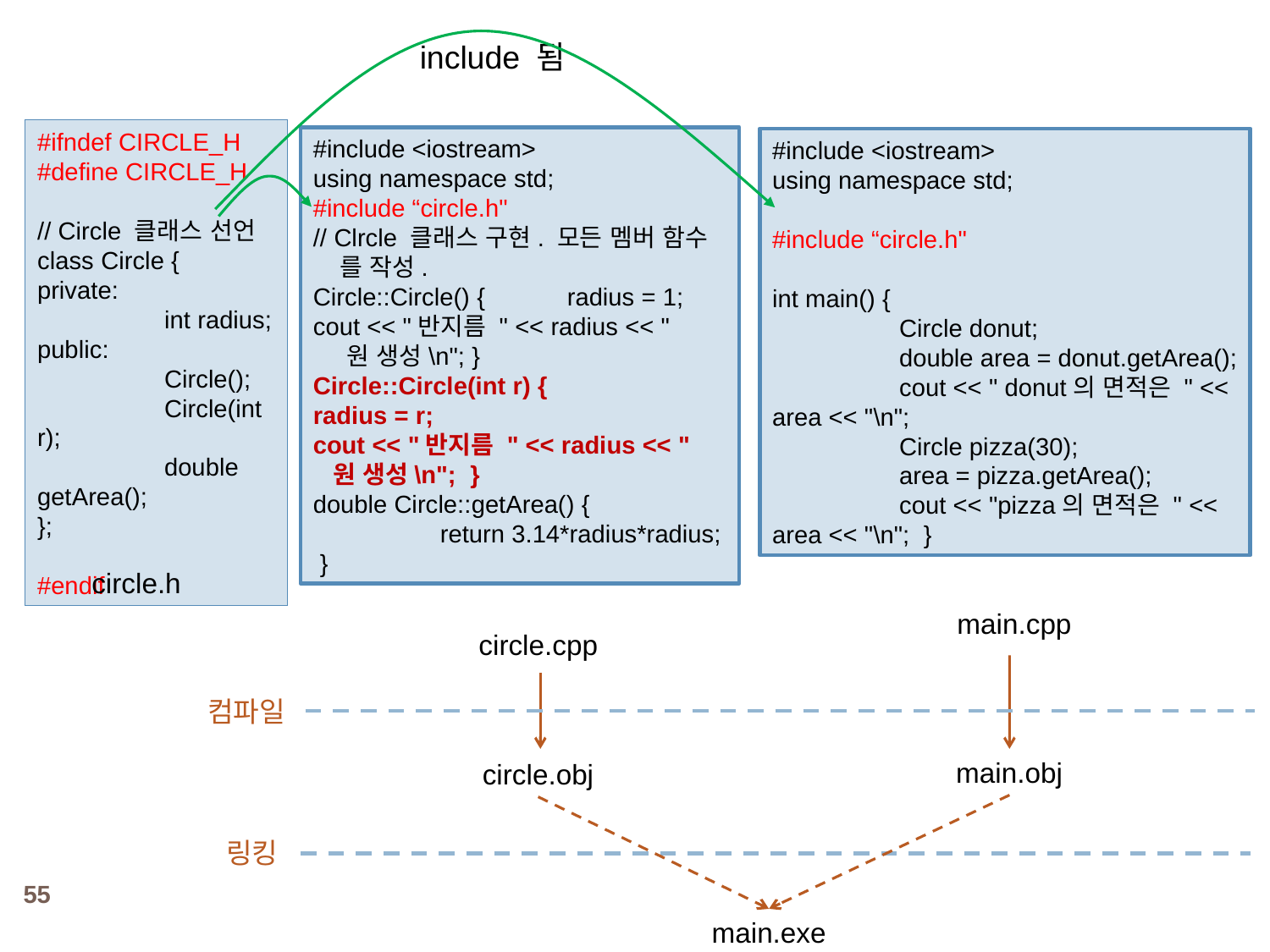

include 됨
#ifndef CIRCLE_H
#define CIRCLE_H

// Circle 클래스 선언
class Circle {
private:
	int radius;
public:
	Circle();
	Circle(int r);
	double getArea();
};

#endif
#include <iostream>
using namespace std;
#include “circle.h"
// Clrcle 클래스 구현. 모든 멤버 함수
   를 작성.
Circle::Circle() {	radius = 1;
cout << "반지름 " << radius << "
    원 생성\n"; }
Circle::Circle(int r) {
radius = r;
cout << "반지름 " << radius << "
  원 생성\n";  }
double Circle::getArea() {
	return 3.14*radius*radius;  }
#include <iostream>
using namespace std;

#include “circle.h"

int main() {
	Circle donut;
	double area = donut.getArea();
	cout << " donut의 면적은 " << area << "\n";
	Circle pizza(30);
	area = pizza.getArea();
	cout << "pizza의 면적은 " << area << "\n";  }

circle.h
main.cpp
circle.cpp
컴파일
main.obj
circle.obj
링킹
55
main.exe